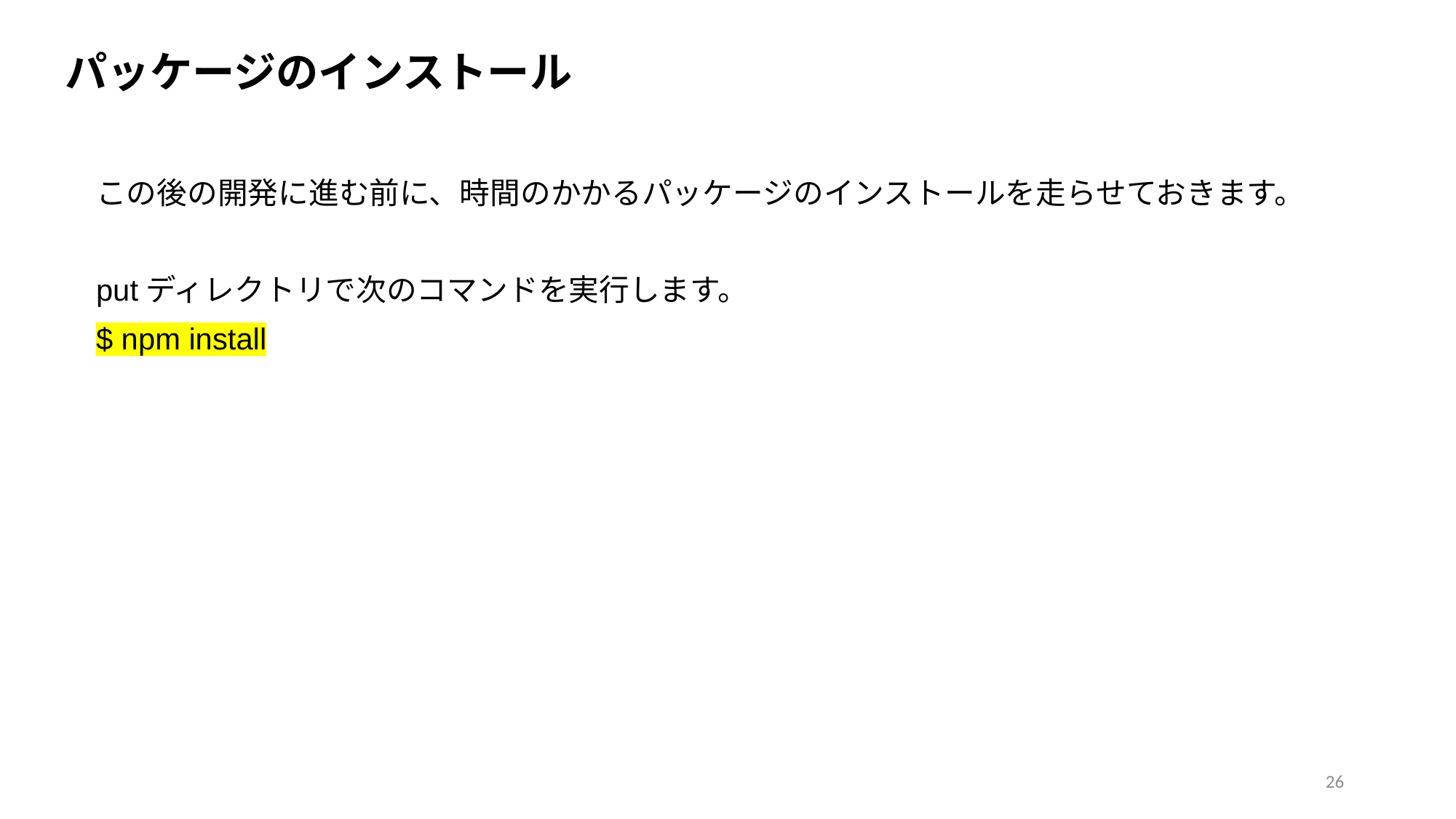

パッケージのインストール
この後の開発に進む前に、時間のかかるパッケージのインストールを走らせておきます。

putディレクトリで次のコマンドを実行します。
$ npm install

26